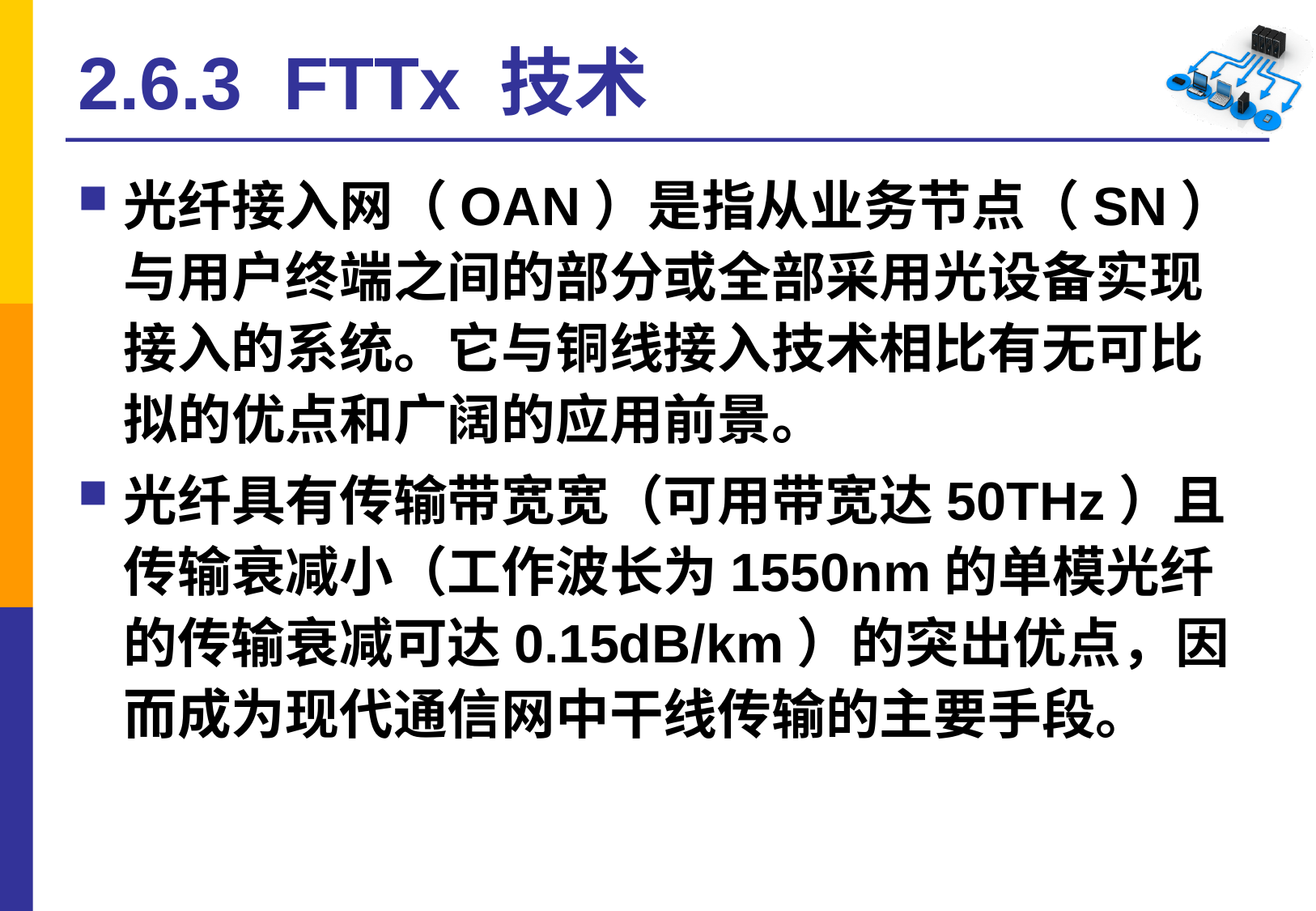

# 2.6.3  FTTx 技术
光纤接入网（OAN）是指从业务节点（SN）与用户终端之间的部分或全部采用光设备实现接入的系统。它与铜线接入技术相比有无可比拟的优点和广阔的应用前景。
光纤具有传输带宽宽（可用带宽达50THz）且传输衰减小（工作波长为1550nm的单模光纤的传输衰减可达0.15dB/km）的突出优点，因而成为现代通信网中干线传输的主要手段。